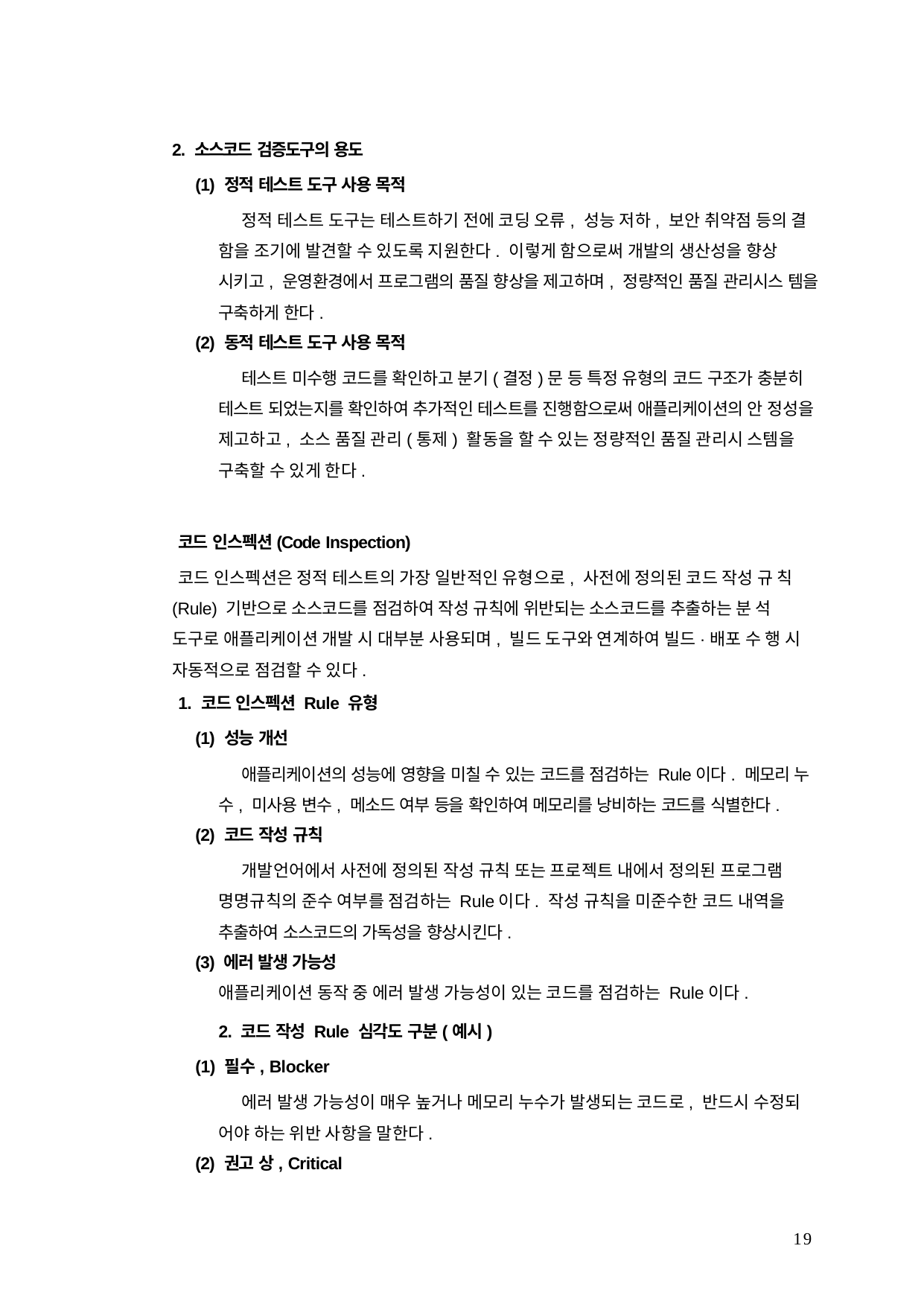

2. 소스코드 검증도구의 용도

(1) 정적 테스트 도구 사용 목적
정적 테스트 도구는 테스트하기 전에 코딩 오류, 성능 저하, 보안 취약점 등의 결 함을 조기에 발견할 수 있도록 지원한다. 이렇게 함으로써 개발의 생산성을 향상 시키고, 운영환경에서 프로그램의 품질 향상을 제고하며, 정량적인 품질 관리시스 템을 구축하게 한다.

(2) 동적 테스트 도구 사용 목적
테스트 미수행 코드를 확인하고 분기(결정)문 등 특정 유형의 코드 구조가 충분히 테스트 되었는지를 확인하여 추가적인 테스트를 진행함으로써 애플리케이션의 안 정성을 제고하고, 소스 품질 관리(통제) 활동을 할 수 있는 정량적인 품질 관리시 스템을 구축할 수 있게 한다.

코드 인스펙션(Code Inspection)
코드 인스펙션은 정적 테스트의 가장 일반적인 유형으로, 사전에 정의된 코드 작성 규 칙(Rule) 기반으로 소스코드를 점검하여 작성 규칙에 위반되는 소스코드를 추출하는 분 석 도구로 애플리케이션 개발 시 대부분 사용되며, 빌드 도구와 연계하여 빌드·배포 수 행 시 자동적으로 점검할 수 있다.

1. 코드 인스펙션 Rule 유형

(1) 성능 개선
애플리케이션의 성능에 영향을 미칠 수 있는 코드를 점검하는 Rule이다. 메모리 누 수, 미사용 변수, 메소드 여부 등을 확인하여 메모리를 낭비하는 코드를 식별한다.

(2) 코드 작성 규칙
개발언어에서 사전에 정의된 작성 규칙 또는 프로젝트 내에서 정의된 프로그램 명명규칙의 준수 여부를 점검하는 Rule이다. 작성 규칙을 미준수한 코드 내역을 추출하여 소스코드의 가독성을 향상시킨다.

(3) 에러 발생 가능성

애플리케이션 동작 중 에러 발생 가능성이 있는 코드를 점검하는 Rule이다.

2. 코드 작성 Rule 심각도 구분(예시)

(1) 필수, Blocker
에러 발생 가능성이 매우 높거나 메모리 누수가 발생되는 코드로, 반드시 수정되 어야 하는 위반 사항을 말한다.

(2) 권고 상, Critical

19